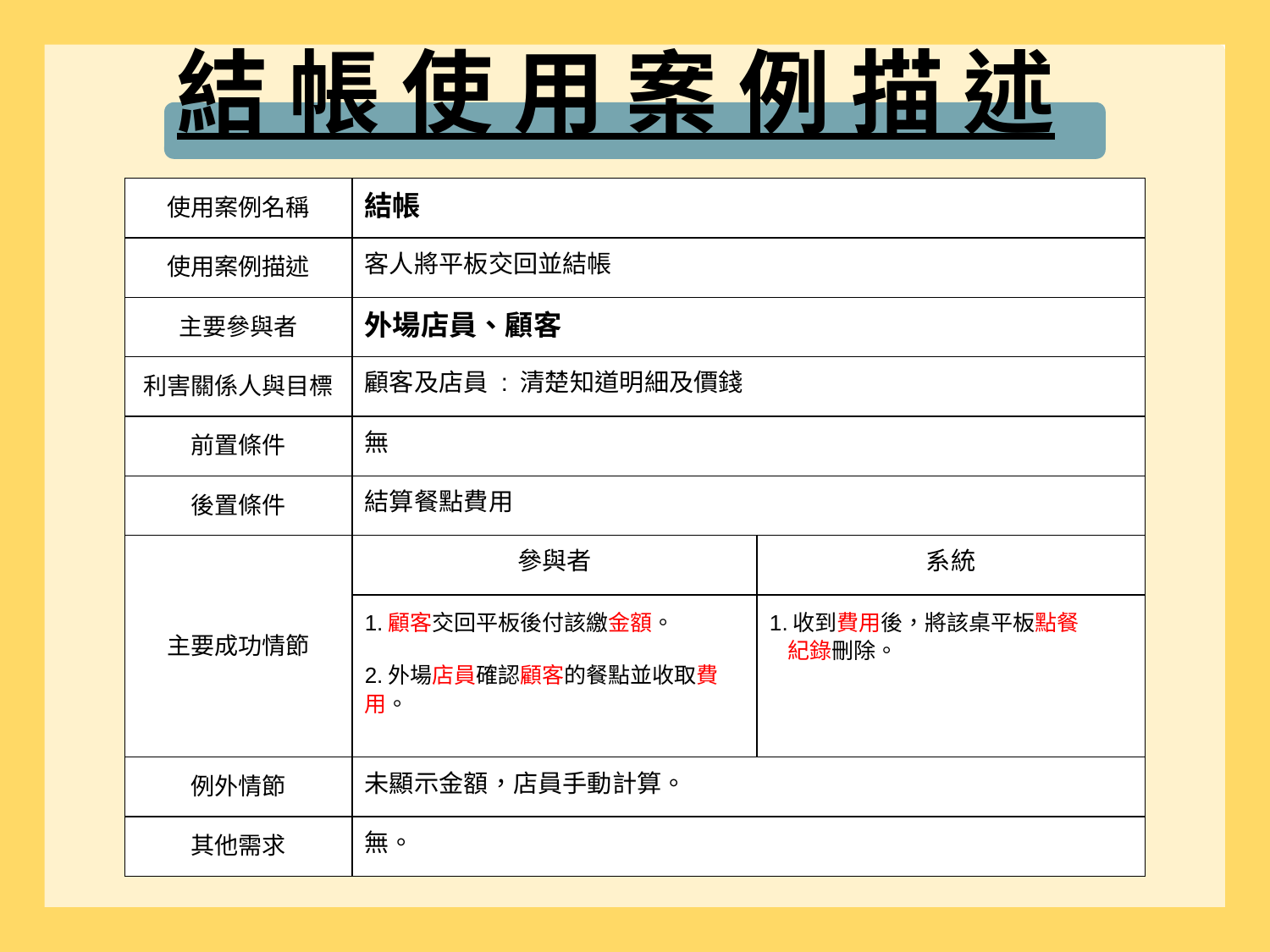

結 帳 使 用 案 例 描 述

| 使用案例名稱 | 結帳 |  |
| --- | --- | --- |
| 使用案例描述 | 客人將平板交回並結帳 |  |
| 主要參與者 | 外場店員、顧客 |  |
| 利害關係人與目標 | 顧客及店員 : 清楚知道明細及價錢 |  |
| 前置條件 | 無 |  |
| 後置條件 | 結算餐點費用 |  |
| 主要成功情節 | 參與者 | 系統 |
|  | 1.顧客交回平板後付該繳金額。 2.外場店員確認顧客的餐點並收取費用。 | 1.收到費用後，將該桌平板點餐 紀錄刪除。 |
| 例外情節 | 未顯示金額，店員手動計算。 |  |
| 其他需求 | 無。 |  |